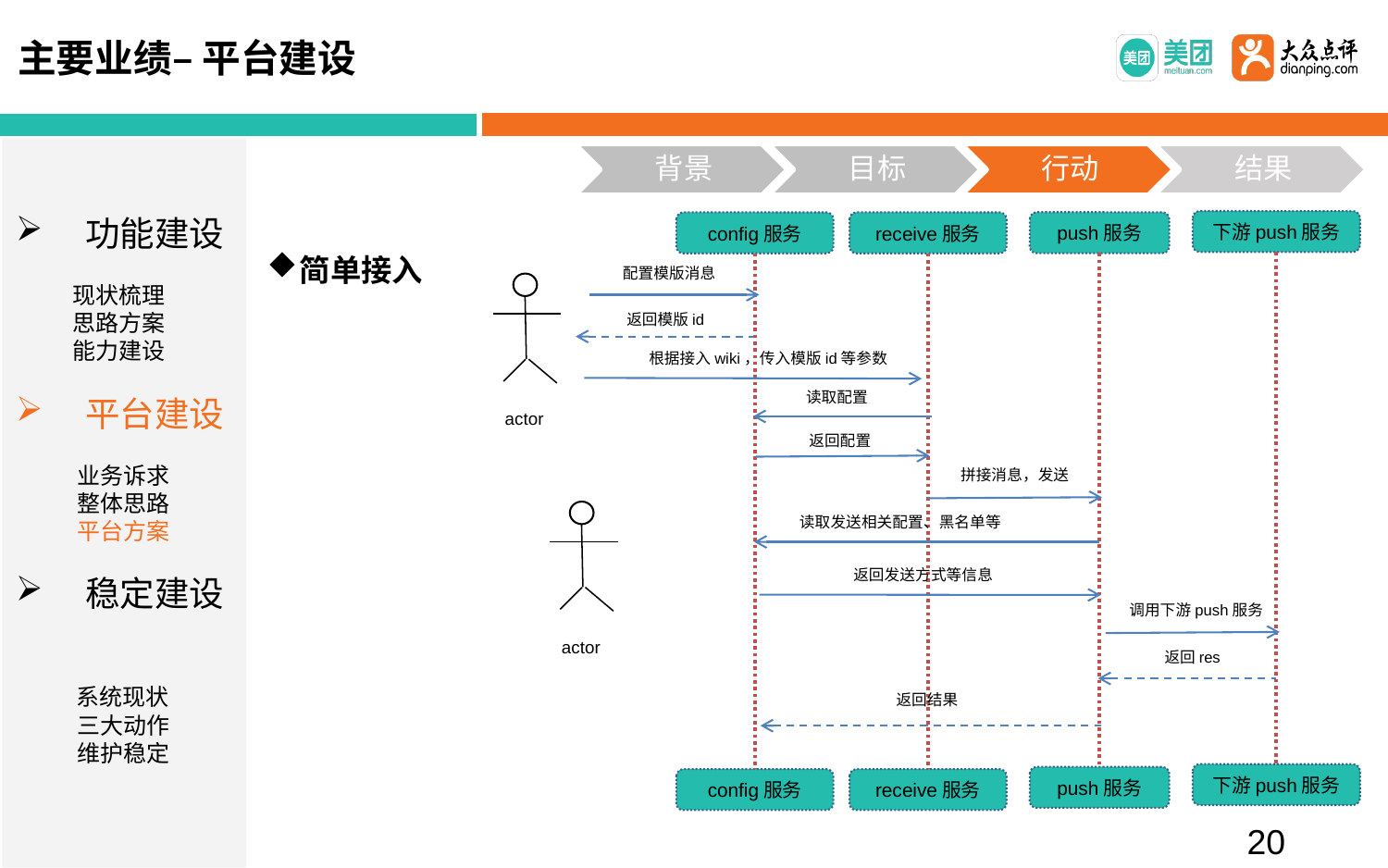

主要业绩– 平台建设
功能建设

          现状梳理
          思路方案
          能力建设

平台建设

           业务诉求
           整体思路
           平台方案

稳定建设

         系统现状
           三大动作
           维护稳定

背景
目标
行动
结果
下游push服务
下游push服务
push服务
push服务
config服务
config服务
receive服务
receive服务
简单接入
配置模版消息
小程序pike
小程序pike

返回模版id
根据接入wiki，传入模版id等参数
读取配置
actor
返回配置
拼接消息，发送

读取发送相关配置、黑名单等
返回发送方式等信息
调用下游push服务
actor
返回res
返回结果
20